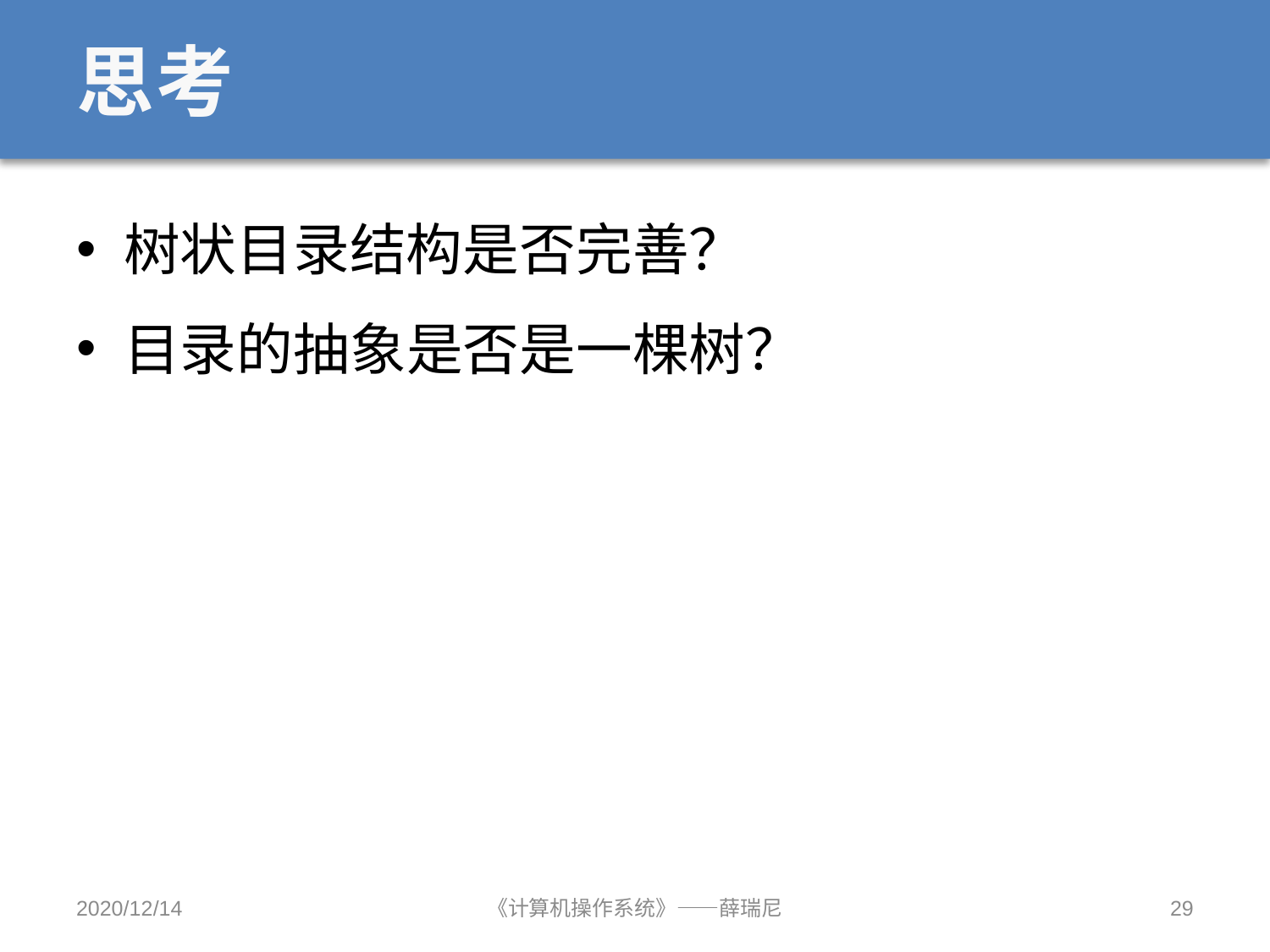

# 思考
树状目录结构是否完善？
目录的抽象是否是一棵树？
2020/12/14
《计算机操作系统》——薛瑞尼
29